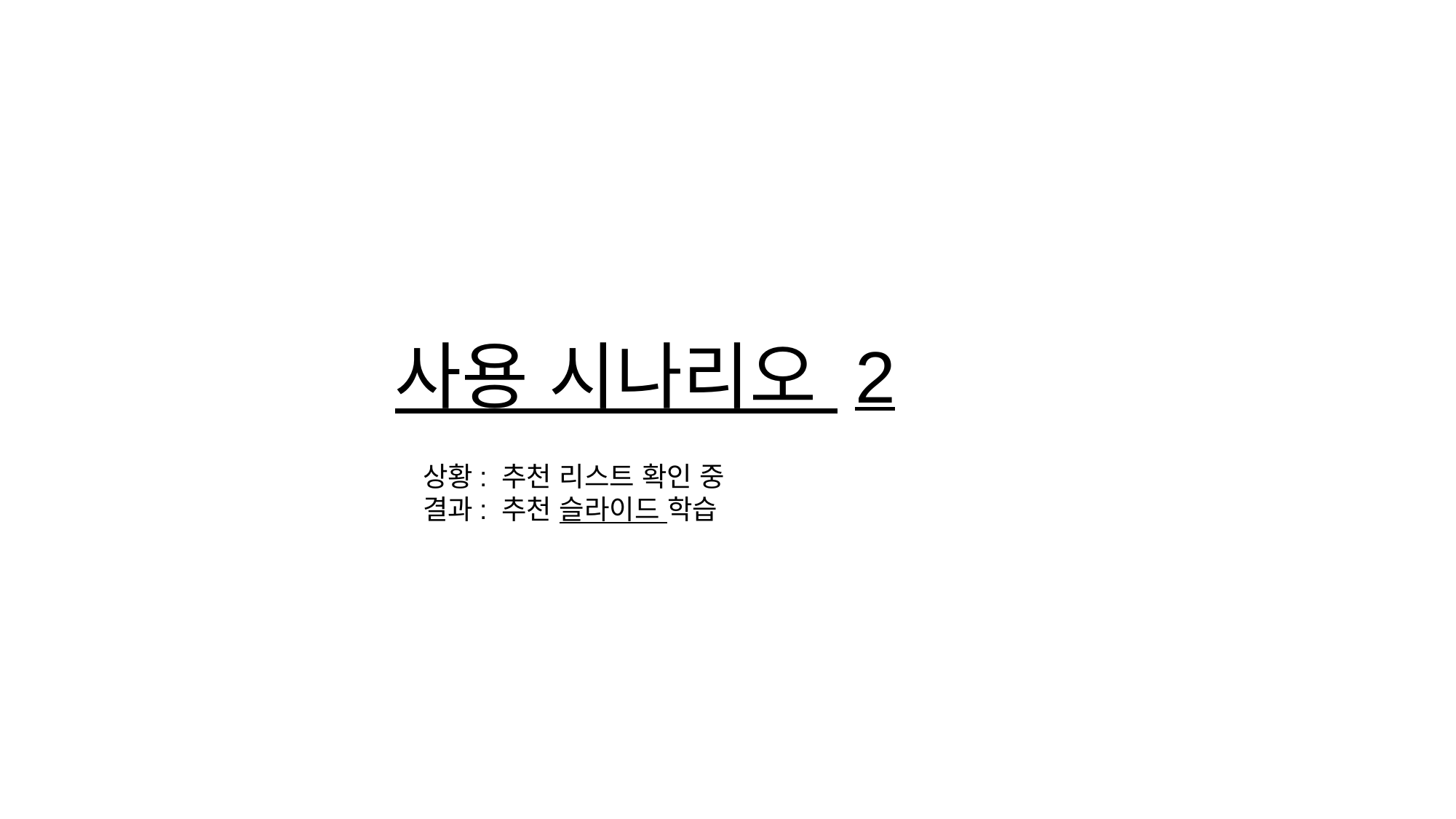

사용 시나리오 2
상황: 추천 리스트 확인 중
결과: 추천 슬라이드 학습